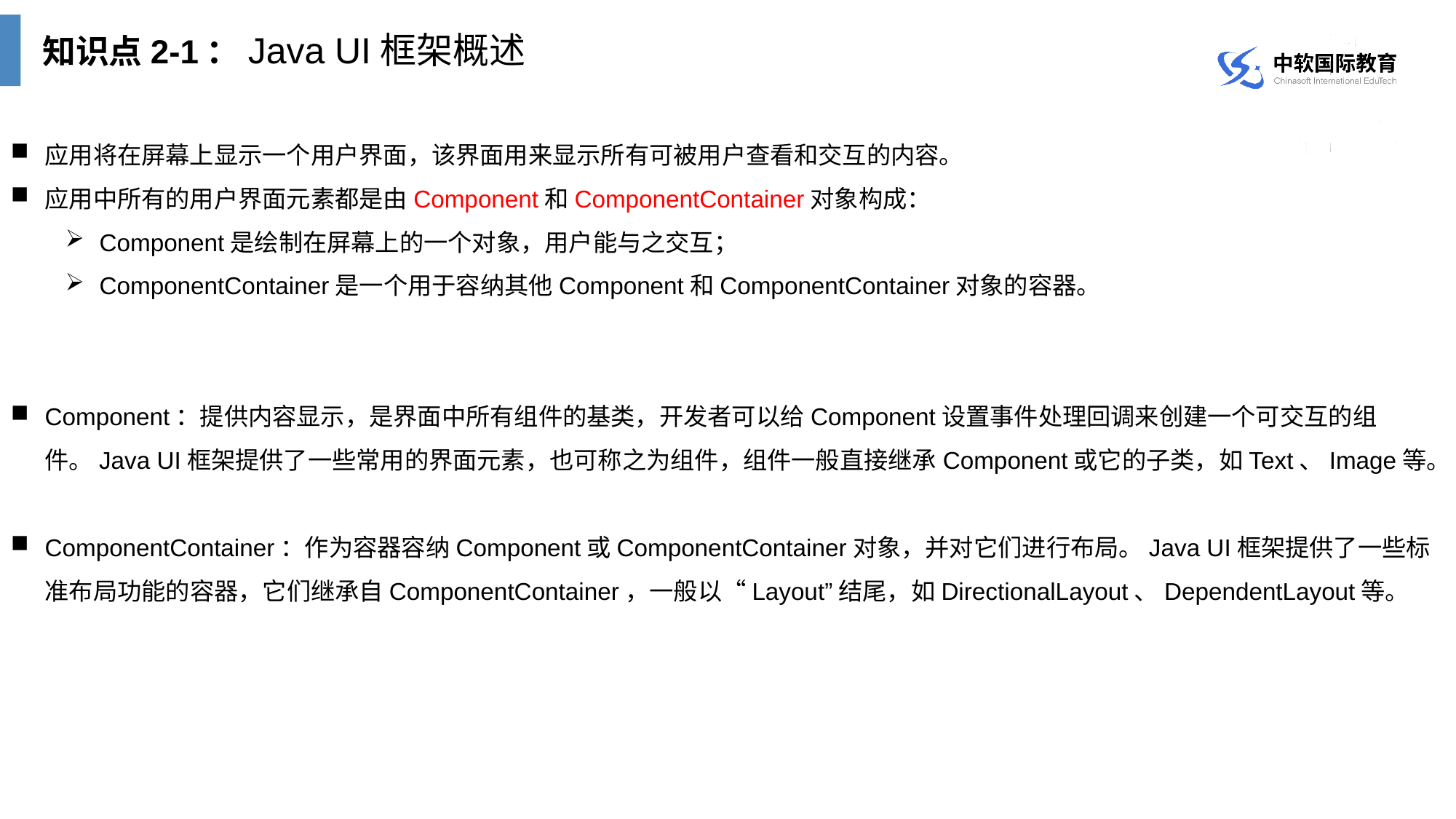

知识点2-1：Java UI框架概述
应用将在屏幕上显示一个用户界面，该界面用来显示所有可被用户查看和交互的内容。
应用中所有的用户界面元素都是由Component和ComponentContainer对象构成：
Component是绘制在屏幕上的一个对象，用户能与之交互；
ComponentContainer是一个用于容纳其他Component和ComponentContainer对象的容器。

Component：提供内容显示，是界面中所有组件的基类，开发者可以给Component设置事件处理回调来创建一个可交互的组件。Java UI框架提供了一些常用的界面元素，也可称之为组件，组件一般直接继承Component或它的子类，如Text、Image等。

ComponentContainer：作为容器容纳Component或ComponentContainer对象，并对它们进行布局。Java UI框架提供了一些标准布局功能的容器，它们继承自ComponentContainer，一般以“Layout”结尾，如DirectionalLayout、DependentLayout等。